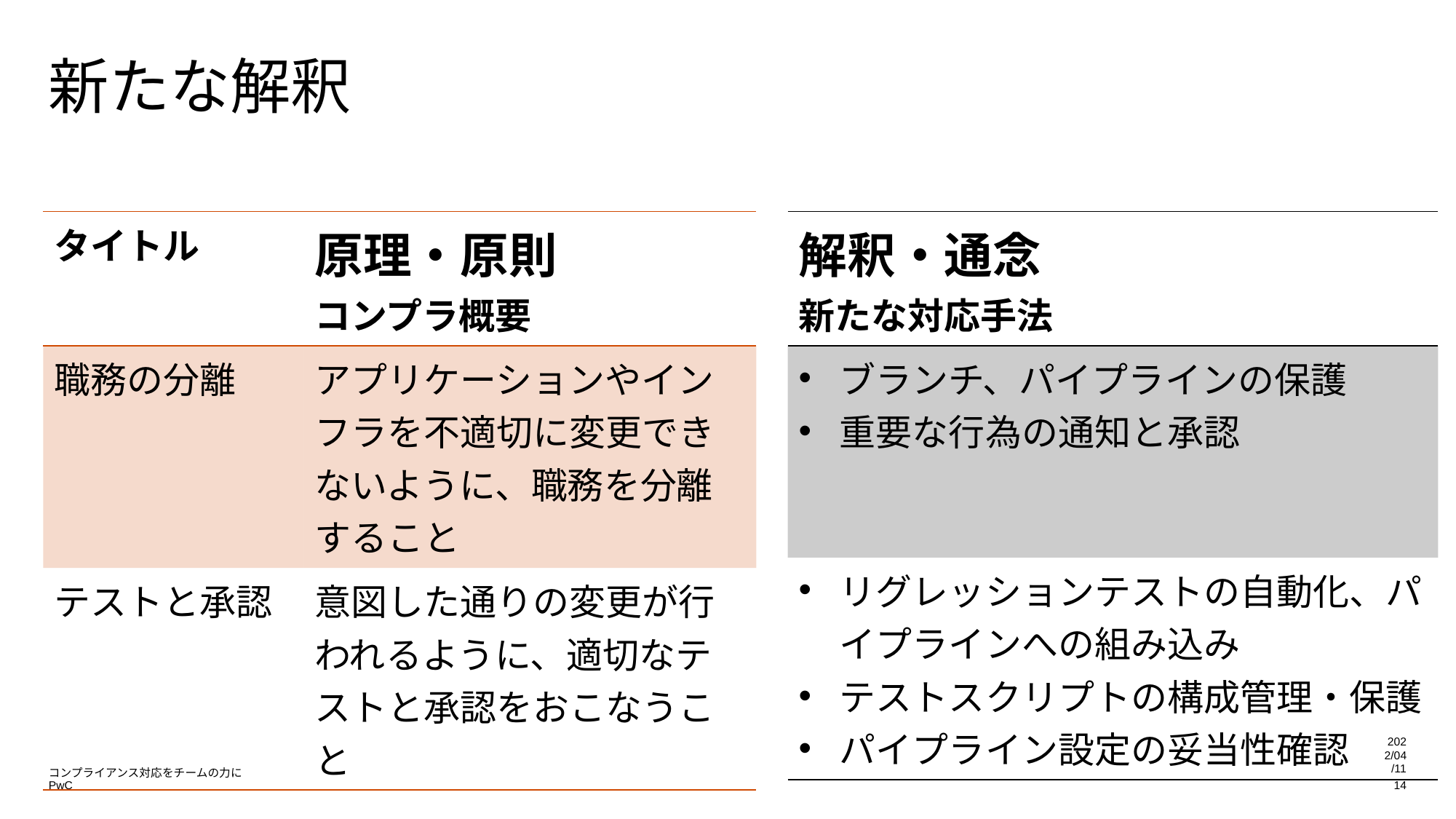

# 新たな解釈
| タイトル | 原理・原則 コンプラ概要 |
| --- | --- |
| 職務の分離 | アプリケーションやインフラを不適切に変更できないように、職務を分離すること |
| テストと承認 | 意図した通りの変更が行われるように、適切なテストと承認をおこなうこと |
| 解釈・通念 新たな対応手法 |
| --- |
| ブランチ、パイプラインの保護 重要な行為の通知と承認 |
| リグレッションテストの自動化、パイプラインへの組み込み テストスクリプトの構成管理・保護 パイプライン設定の妥当性確認 |
2022/04/11
コンプライアンス対応をチームの力に
14